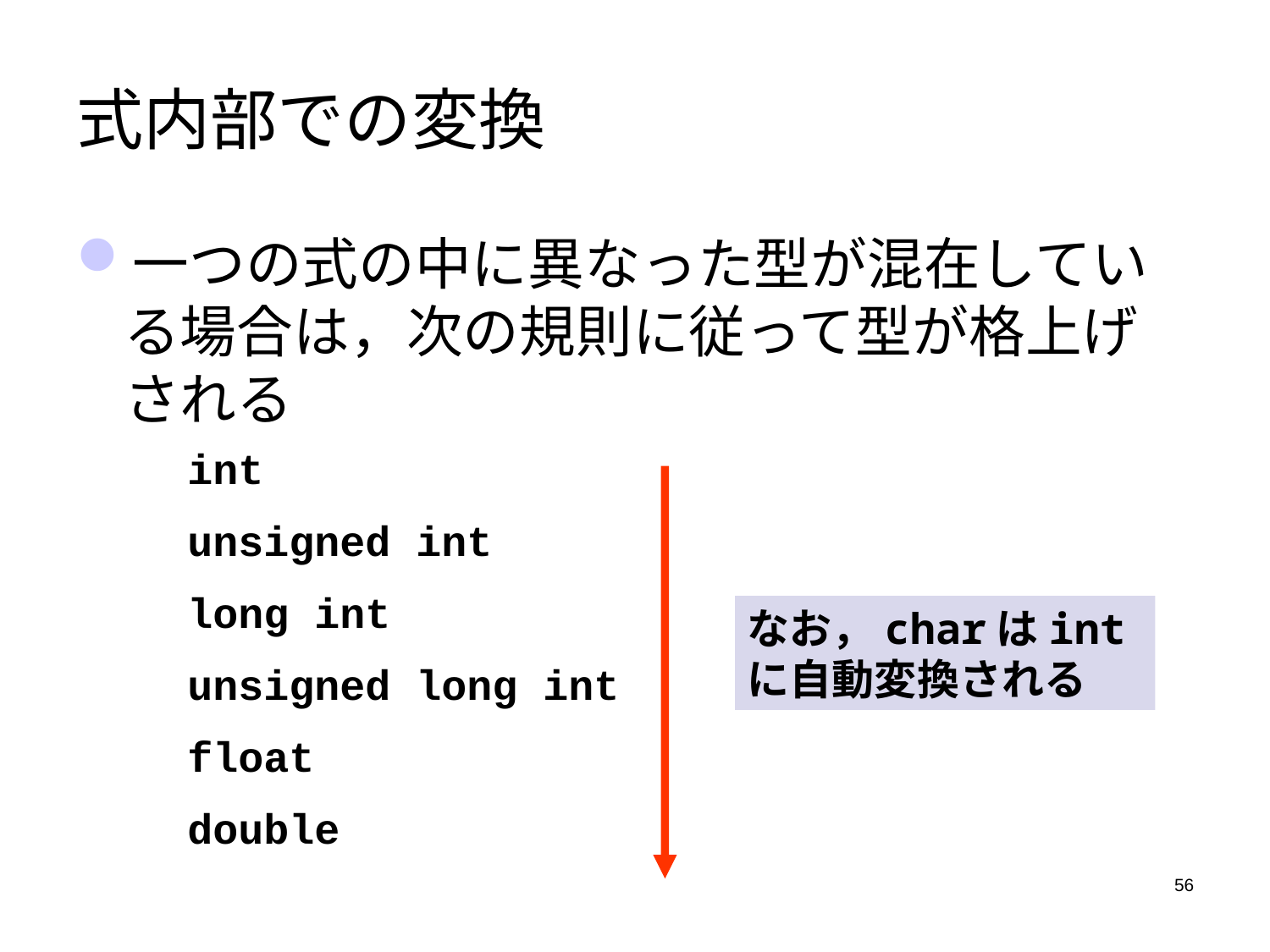

# 式内部での変換
一つの式の中に異なった型が混在している場合は，次の規則に従って型が格上げされる
int
unsigned int
long int
unsigned long int
float
double

なお，charはintに自動変換される
56